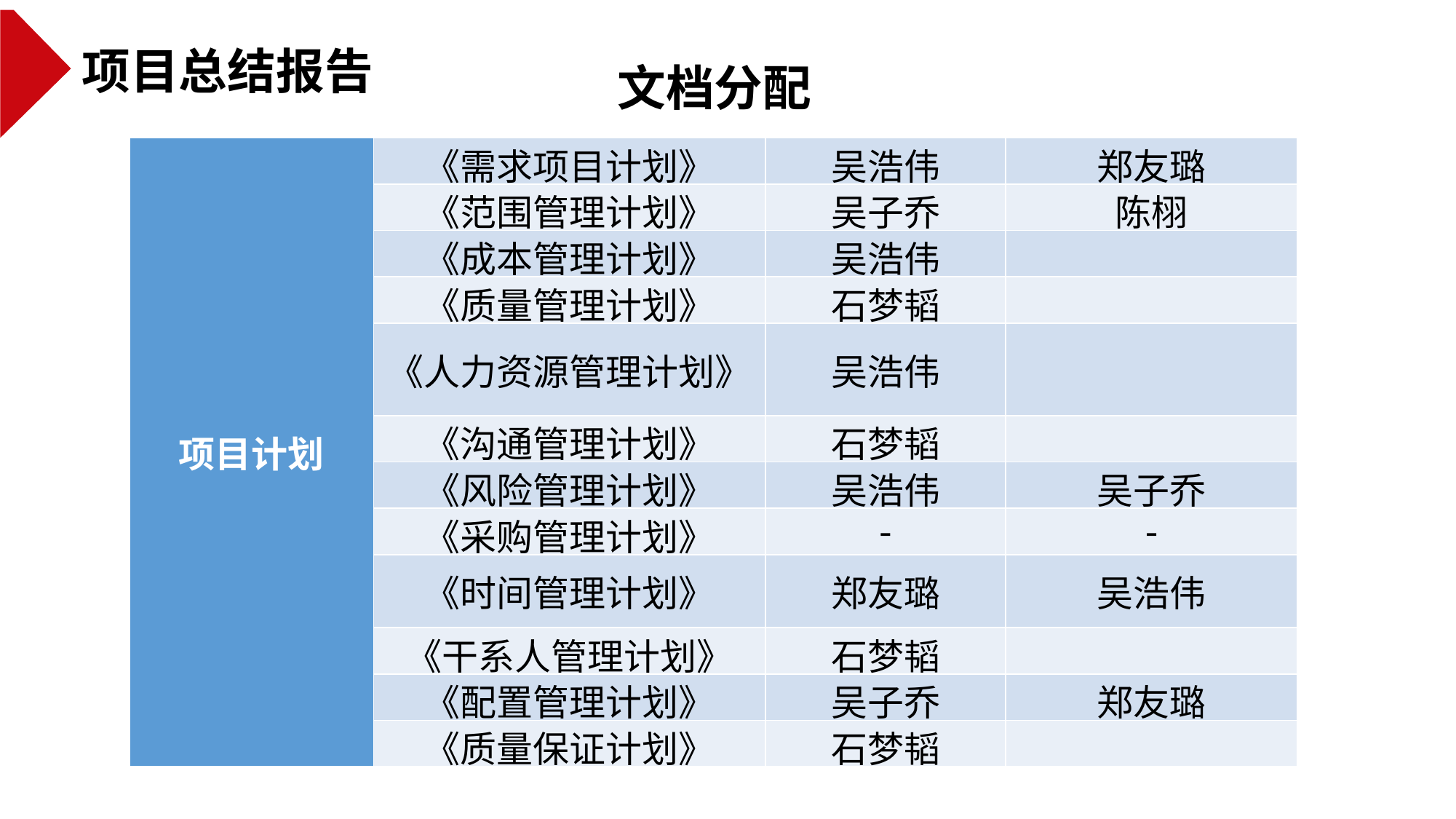

项目总结报告
文档分配
| 项目计划 | 《需求项目计划》 | 吴浩伟 | 郑友璐 |
| --- | --- | --- | --- |
|  | 《范围管理计划》 | 吴子乔 | 陈栩 |
|  | 《成本管理计划》 | 吴浩伟 |  |
|  | 《质量管理计划》 | 石梦韬 |  |
|  | 《人力资源管理计划》 | 吴浩伟 |  |
|  | 《沟通管理计划》 | 石梦韬 |  |
|  | 《风险管理计划》 | 吴浩伟 | 吴子乔 |
|  | 《采购管理计划》 | - | - |
|  | 《时间管理计划》 | 郑友璐 | 吴浩伟 |
|  | 《干系人管理计划》 | 石梦韬 |  |
|  | 《配置管理计划》 | 吴子乔 | 郑友璐 |
|  | 《质量保证计划》 | 石梦韬 |  |